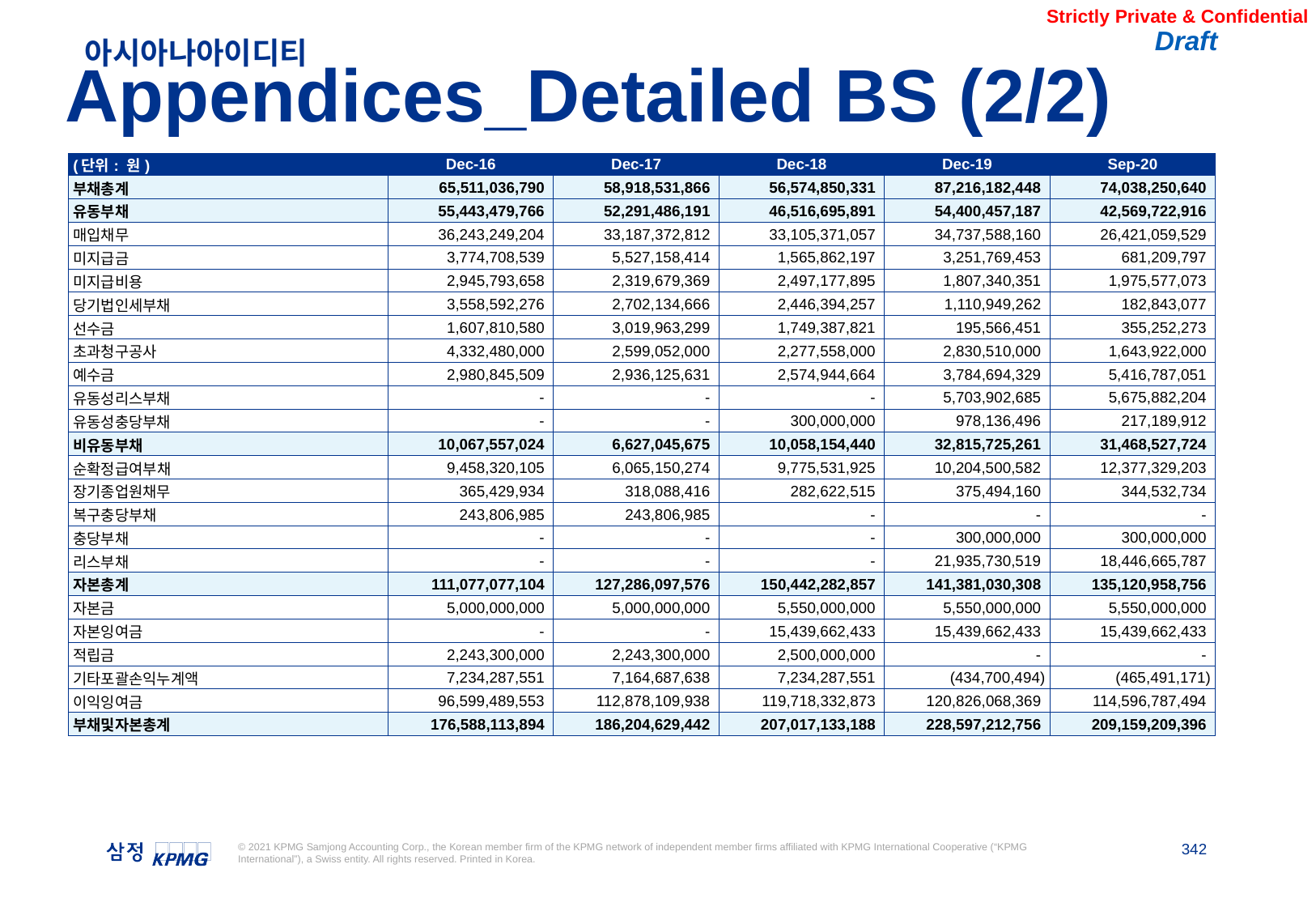

아시아나아이디티
Appendices_Detailed BS (2/2)
| (단위: 원) | Dec-16 | Dec-17 | Dec-18 | Dec-19 | Sep-20 |
| --- | --- | --- | --- | --- | --- |
| 부채총계 | 65,511,036,790 | 58,918,531,866 | 56,574,850,331 | 87,216,182,448 | 74,038,250,640 |
| 유동부채 | 55,443,479,766 | 52,291,486,191 | 46,516,695,891 | 54,400,457,187 | 42,569,722,916 |
| 매입채무 | 36,243,249,204 | 33,187,372,812 | 33,105,371,057 | 34,737,588,160 | 26,421,059,529 |
| 미지급금 | 3,774,708,539 | 5,527,158,414 | 1,565,862,197 | 3,251,769,453 | 681,209,797 |
| 미지급비용 | 2,945,793,658 | 2,319,679,369 | 2,497,177,895 | 1,807,340,351 | 1,975,577,073 |
| 당기법인세부채 | 3,558,592,276 | 2,702,134,666 | 2,446,394,257 | 1,110,949,262 | 182,843,077 |
| 선수금 | 1,607,810,580 | 3,019,963,299 | 1,749,387,821 | 195,566,451 | 355,252,273 |
| 초과청구공사 | 4,332,480,000 | 2,599,052,000 | 2,277,558,000 | 2,830,510,000 | 1,643,922,000 |
| 예수금 | 2,980,845,509 | 2,936,125,631 | 2,574,944,664 | 3,784,694,329 | 5,416,787,051 |
| 유동성리스부채 | - | - | - | 5,703,902,685 | 5,675,882,204 |
| 유동성충당부채 | - | - | 300,000,000 | 978,136,496 | 217,189,912 |
| 비유동부채 | 10,067,557,024 | 6,627,045,675 | 10,058,154,440 | 32,815,725,261 | 31,468,527,724 |
| 순확정급여부채 | 9,458,320,105 | 6,065,150,274 | 9,775,531,925 | 10,204,500,582 | 12,377,329,203 |
| 장기종업원채무 | 365,429,934 | 318,088,416 | 282,622,515 | 375,494,160 | 344,532,734 |
| 복구충당부채 | 243,806,985 | 243,806,985 | - | - | - |
| 충당부채 | - | - | - | 300,000,000 | 300,000,000 |
| 리스부채 | - | - | - | 21,935,730,519 | 18,446,665,787 |
| 자본총계 | 111,077,077,104 | 127,286,097,576 | 150,442,282,857 | 141,381,030,308 | 135,120,958,756 |
| 자본금 | 5,000,000,000 | 5,000,000,000 | 5,550,000,000 | 5,550,000,000 | 5,550,000,000 |
| 자본잉여금 | - | - | 15,439,662,433 | 15,439,662,433 | 15,439,662,433 |
| 적립금 | 2,243,300,000 | 2,243,300,000 | 2,500,000,000 | - | - |
| 기타포괄손익누계액 | 7,234,287,551 | 7,164,687,638 | 7,234,287,551 | (434,700,494) | (465,491,171) |
| 이익잉여금 | 96,599,489,553 | 112,878,109,938 | 119,718,332,873 | 120,826,068,369 | 114,596,787,494 |
| 부채및자본총계 | 176,588,113,894 | 186,204,629,442 | 207,017,133,188 | 228,597,212,756 | 209,159,209,396 |